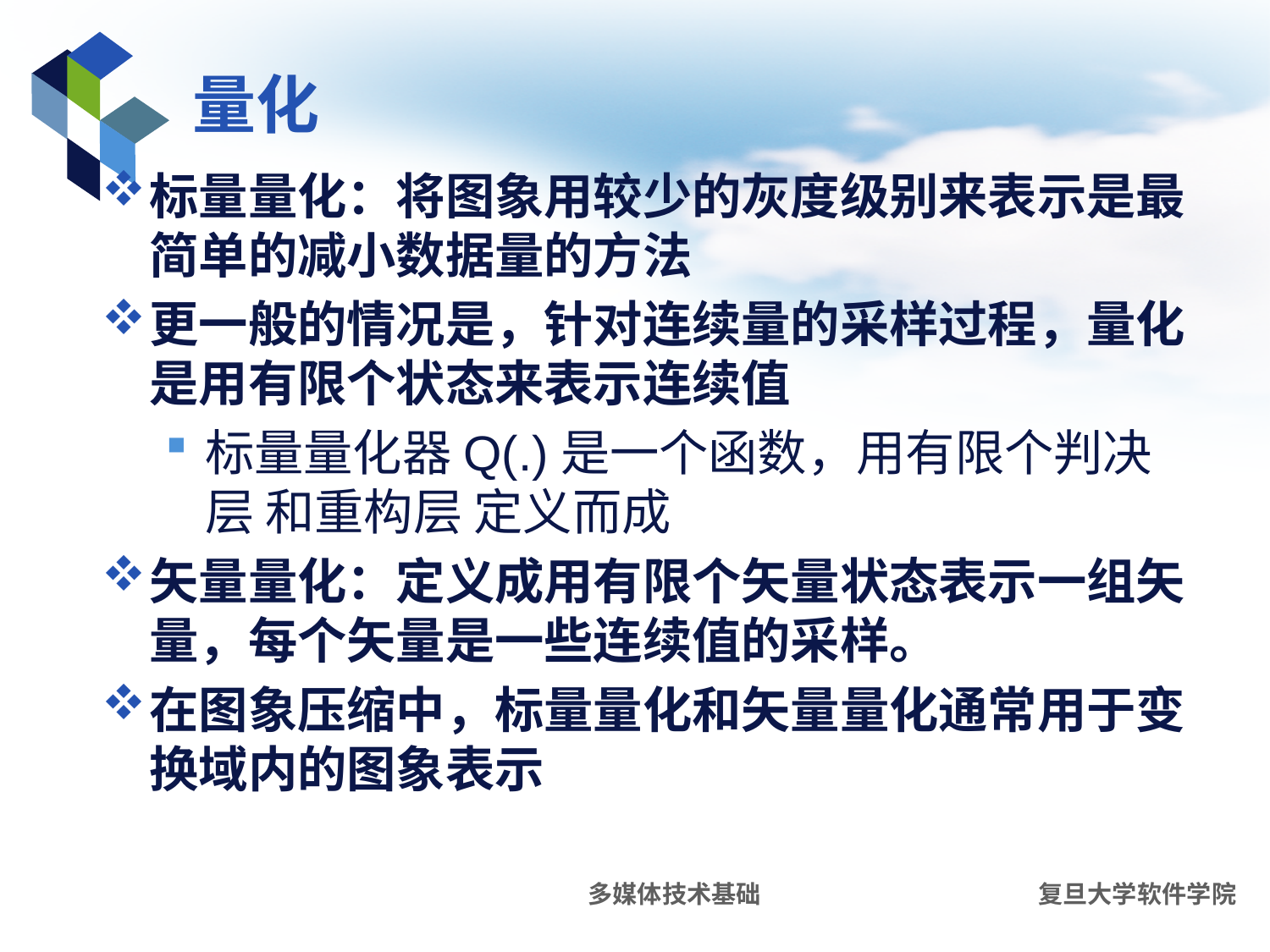

# 量化
标量量化：将图象用较少的灰度级别来表示是最简单的减小数据量的方法
更一般的情况是，针对连续量的采样过程，量化是用有限个状态来表示连续值
标量量化器Q(.)是一个函数，用有限个判决层 和重构层 定义而成
矢量量化：定义成用有限个矢量状态表示一组矢量，每个矢量是一些连续值的采样。
在图象压缩中，标量量化和矢量量化通常用于变换域内的图象表示
多媒体技术基础